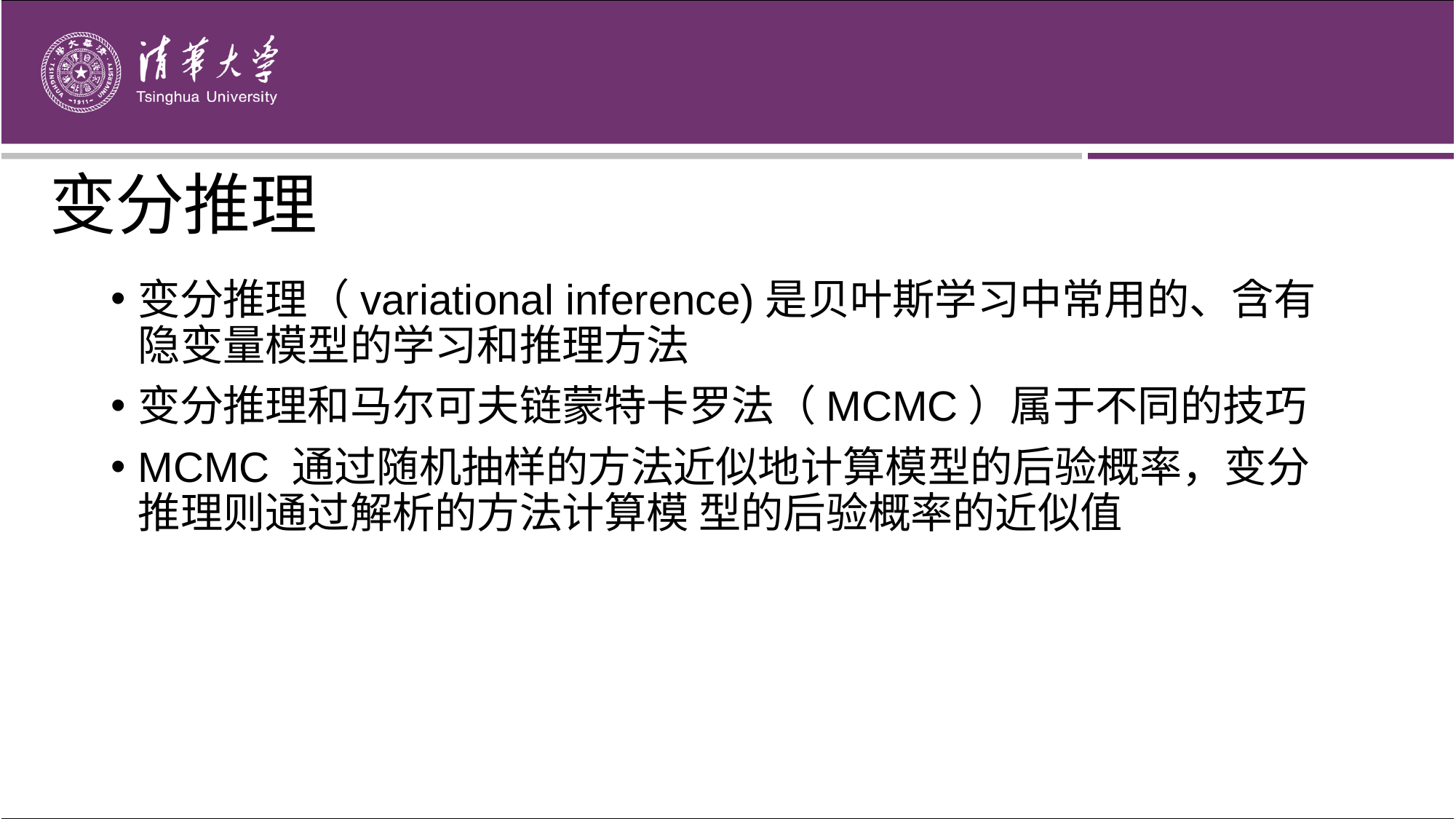

# 变分推理
变分推理（variational inference)是贝叶斯学习中常用的、含有隐变量模型的学习和推理方法
变分推理和马尔可夫链蒙特卡罗法（MCMC）属于不同的技巧
MCMC 通过随机抽样的方法近似地计算模型的后验概率，变分推理则通过解析的方法计算模 型的后验概率的近似值